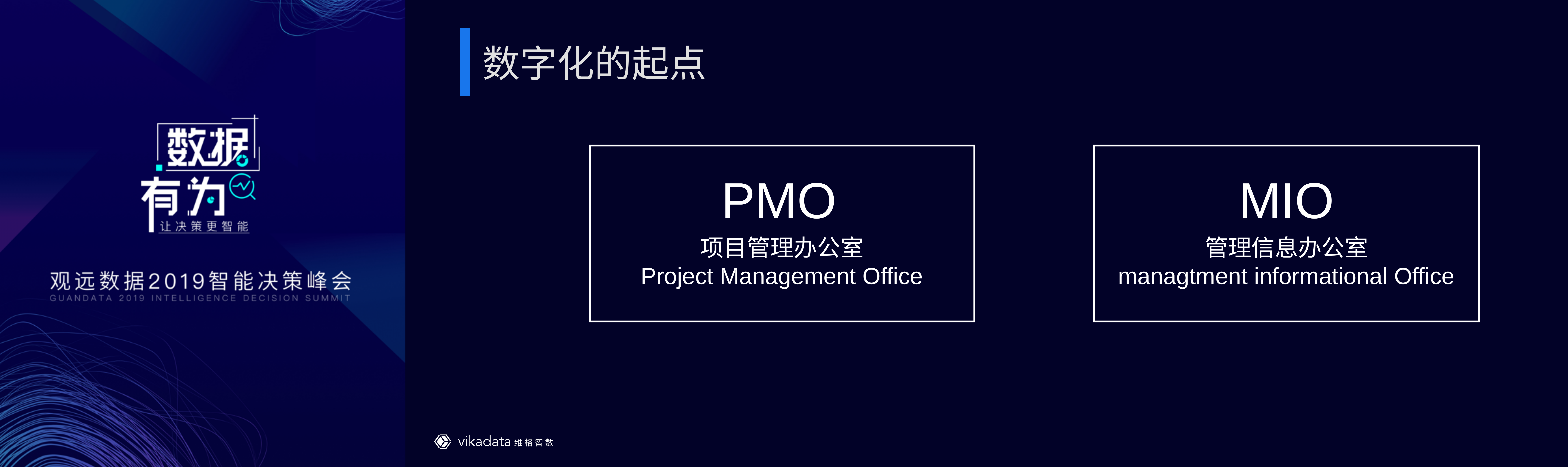

数字化的起点

PMO
MIO
项目管理办公室
Project Management Office
管理信息办公室
managtment informational Office